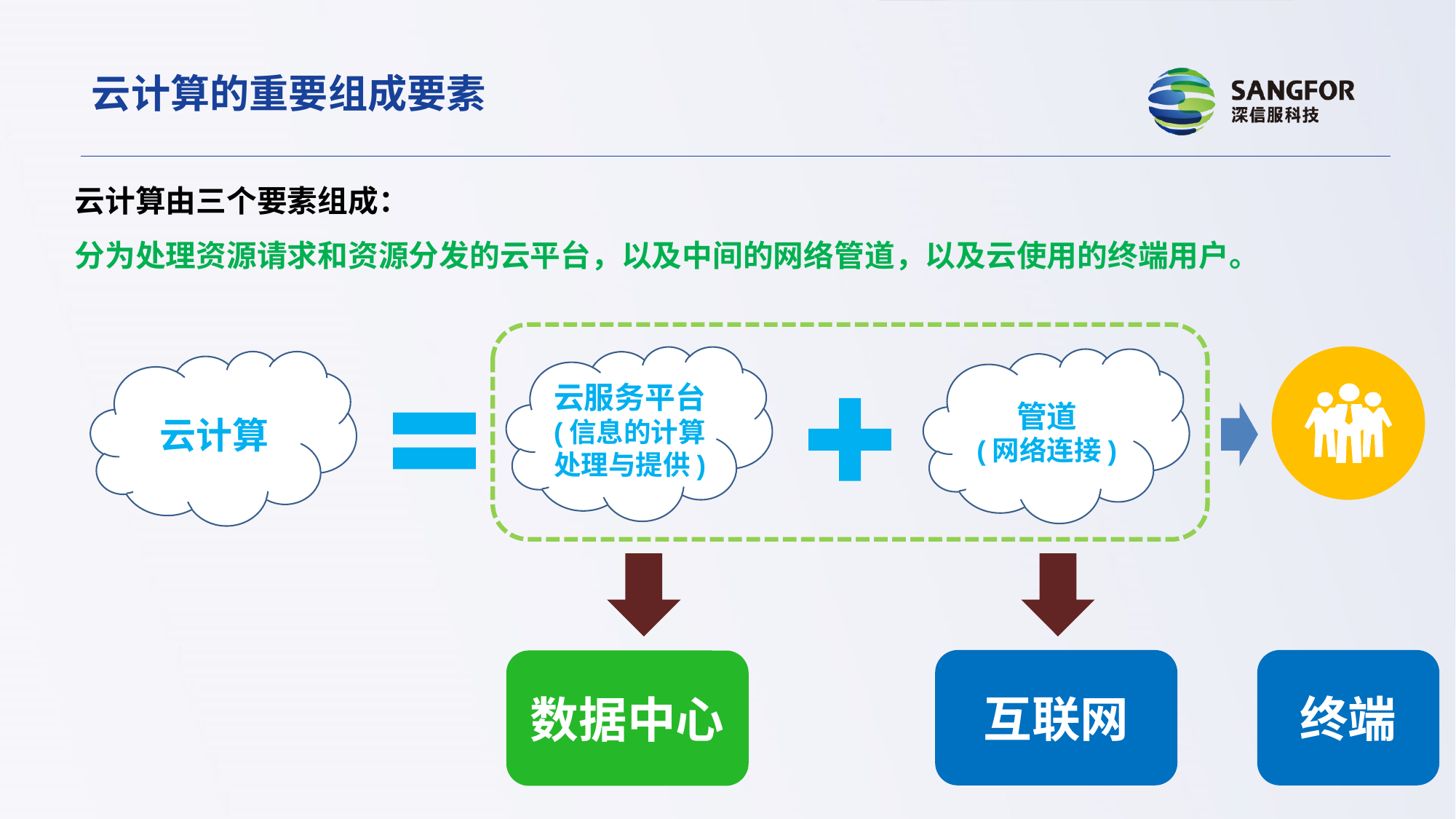

云计算的重要组成要素

云计算由三个要素组成：
分为处理资源请求和资源分发的云平台，以及中间的网络管道，以及云使用的终端用户。

云服务平台
(信息的计算处理与提供)

管道
(网络连接)
云计算

终端
互联网
数据中心